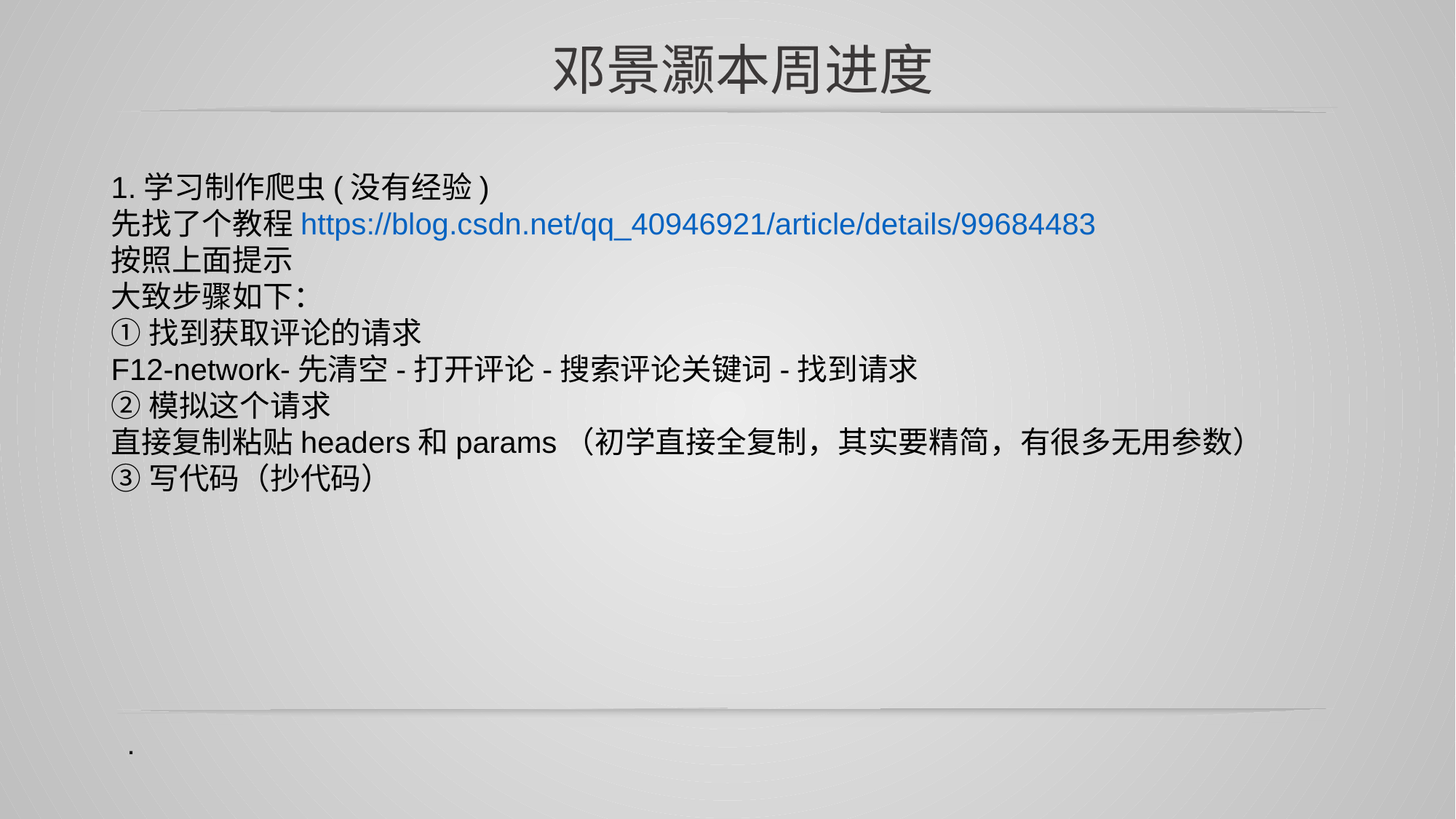

邓景灏本周进度

1.学习制作爬虫(没有经验)
先找了个教程https://blog.csdn.net/qq_40946921/article/details/99684483
按照上面提示
大致步骤如下：
①找到获取评论的请求
F12-network-先清空-打开评论-搜索评论关键词-找到请求
②模拟这个请求
直接复制粘贴headers和params（初学直接全复制，其实要精简，有很多无用参数）
③写代码（抄代码）

.